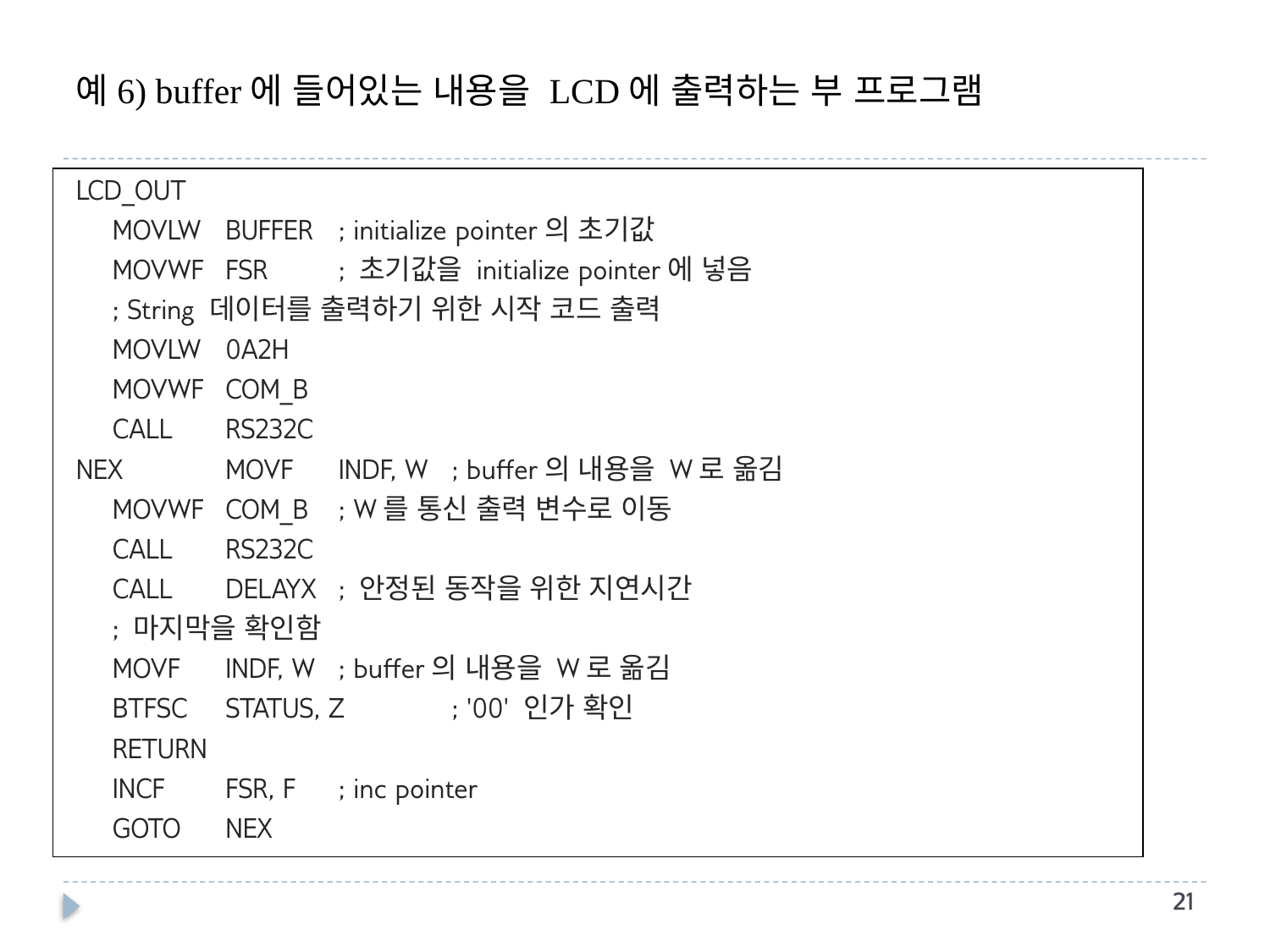

# 예6) buffer에 들어있는 내용을 LCD에 출력하는 부 프로그램

LCD_OUT
		MOVLW	BUFFER		; initialize pointer의 초기값
		MOVWF	FSR		; 초기값을 initialize pointer에 넣음
		; String 데이터를 출력하기 위한 시작 코드 출력
		MOVLW	0A2H
		MOVWF	COM_B
		CALL	RS232C
NEX	MOVF	INDF, W		; buffer의 내용을 W로 옮김
		MOVWF	COM_B		; W를 통신 출력 변수로 이동
		CALL	RS232C
		CALL	DELAYX		; 안정된 동작을 위한 지연시간
		; 마지막을 확인함
		MOVF	INDF, W		; buffer의 내용을 W로 옮김
		BTFSC	STATUS, Z	; '00' 인가 확인
		RETURN
		INCF	FSR, F		; inc pointer
		GOTO	NEX

21